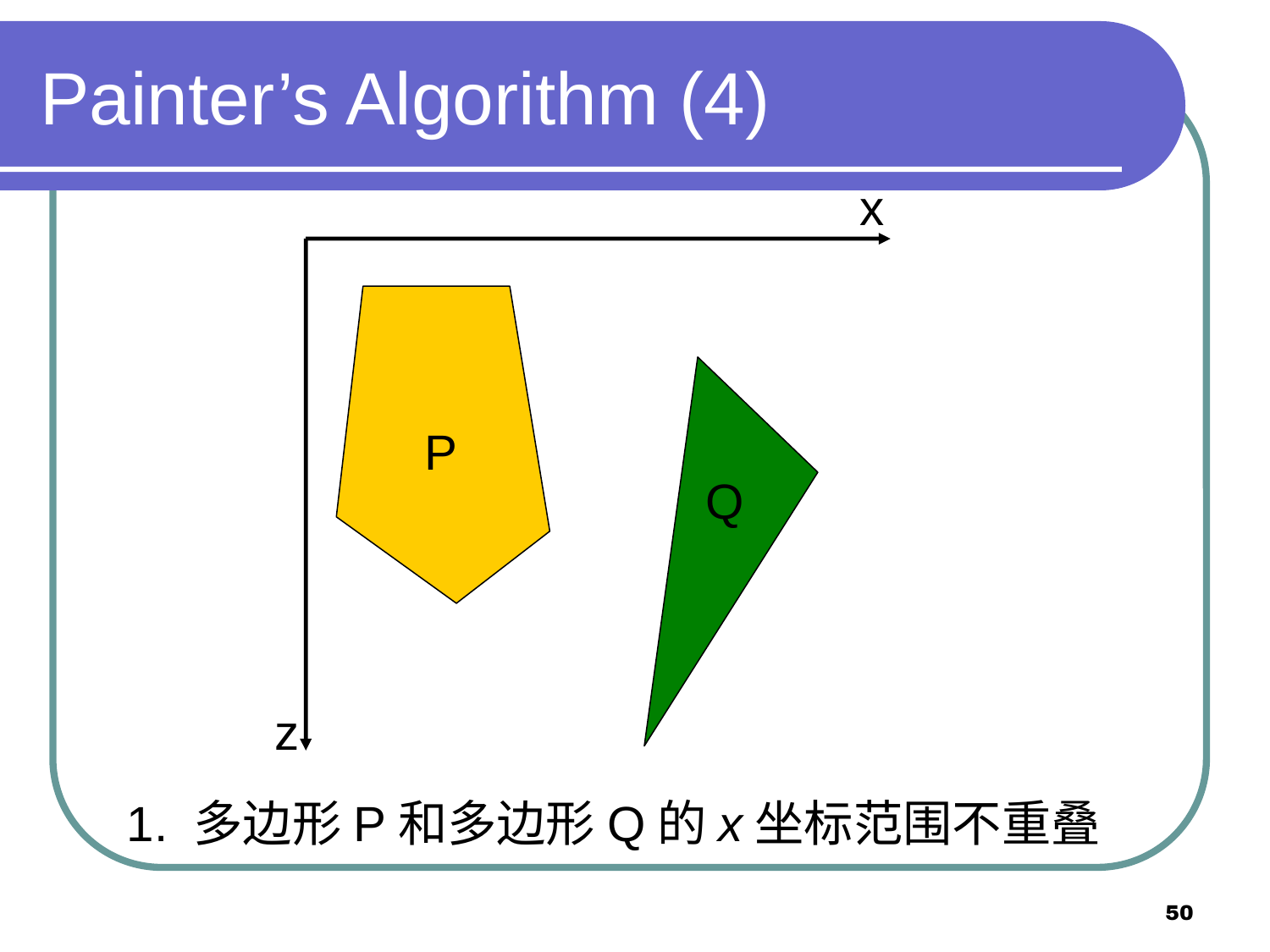

# Painter’s Algorithm (4)
x

P

Q
z
1. 多边形P和多边形Q的x坐标范围不重叠

50